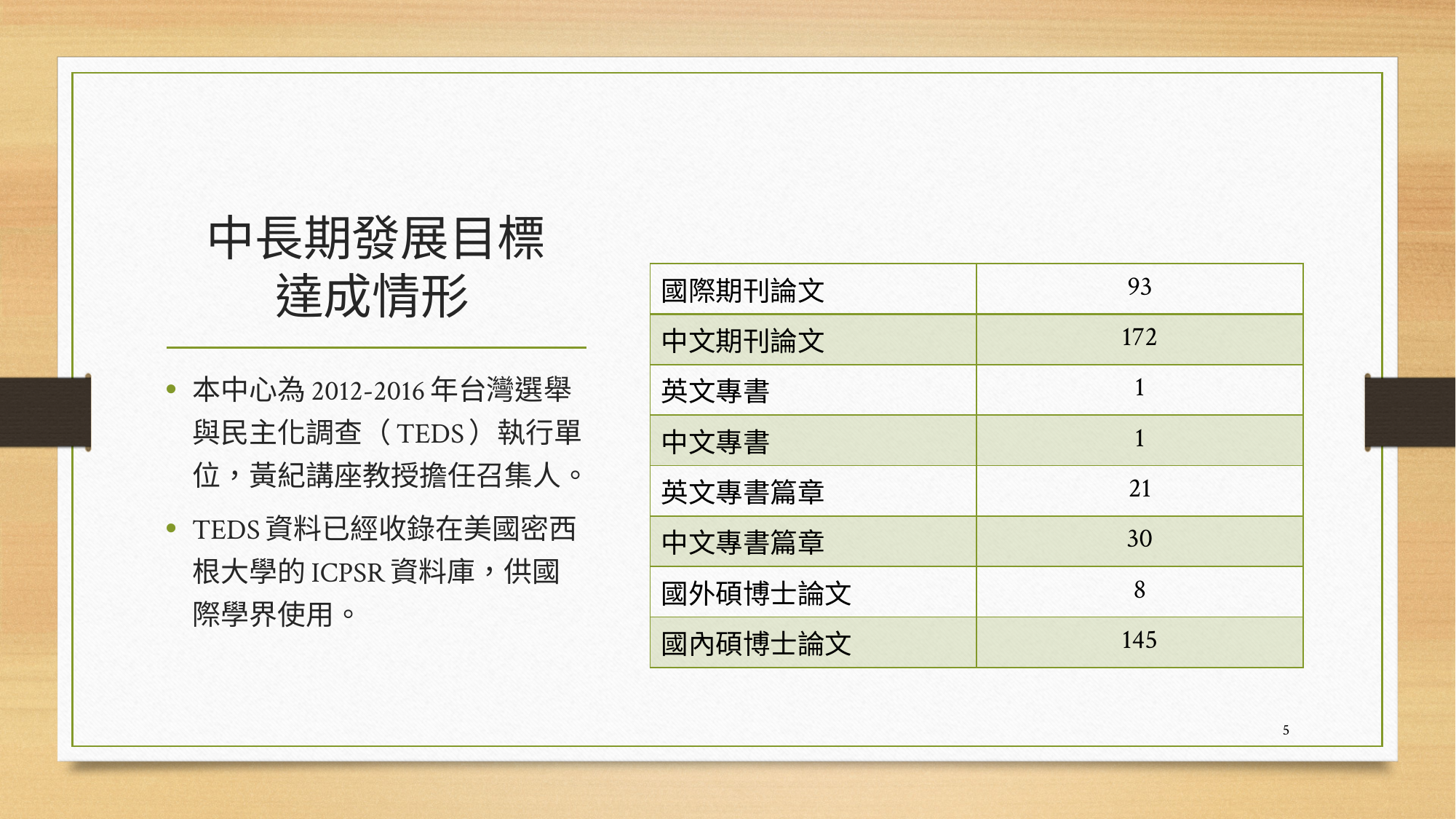

# 中長期發展目標 達成情形
| 國際期刊論文 | 93 |
| --- | --- |
| 中文期刊論文 | 172 |
| 英文專書 | 1 |
| 中文專書 | 1 |
| 英文專書篇章 | 21 |
| 中文專書篇章 | 30 |
| 國外碩博士論文 | 8 |
| 國內碩博士論文 | 145 |
本中心為2012-2016年台灣選舉與民主化調查（TEDS）執行單位，黃紀講座教授擔任召集人。
TEDS資料已經收錄在美國密西根大學的ICPSR資料庫，供國際學界使用。

5